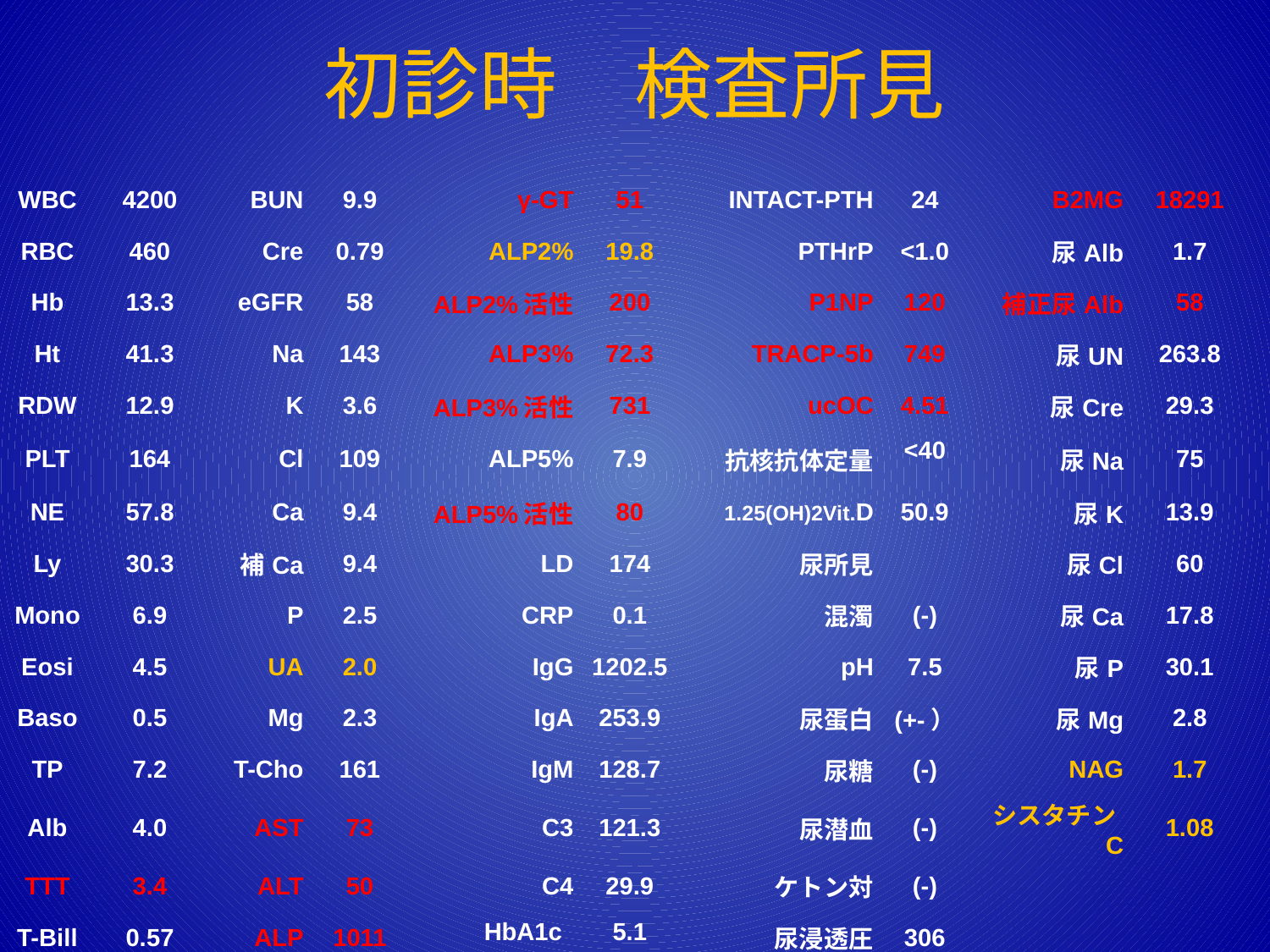

# 初診時　検査所見
|  |  |  |  |  |  |  |  |  |  |
| --- | --- | --- | --- | --- | --- | --- | --- | --- | --- |
| WBC | 4200 | BUN | 9.9 | γ-GT | 51 | INTACT-PTH | 24 | B2MG | 18291 |
| RBC | 460 | Cre | 0.79 | ALP2% | 19.8 | PTHrP | <1.0 | 尿Alb | 1.7 |
| Hb | 13.3 | eGFR | 58 | ALP2%活性 | 200 | P1NP | 120 | 補正尿Alb | 58 |
| Ht | 41.3 | Na | 143 | ALP3% | 72.3 | TRACP-5b | 749 | 尿UN | 263.8 |
| RDW | 12.9 | K | 3.6 | ALP3%活性 | 731 | ucOC | 4.51 | 尿Cre | 29.3 |
| PLT | 164 | Cl | 109 | ALP5% | 7.9 | 抗核抗体定量 | <40 | 尿Na | 75 |
| NE | 57.8 | Ca | 9.4 | ALP5%活性 | 80 | 1.25(OH)2Vit.D | 50.9 | 尿K | 13.9 |
| Ly | 30.3 | 補Ca | 9.4 | LD | 174 | 尿所見 |  | 尿Cl | 60 |
| Mono | 6.9 | P | 2.5 | CRP | 0.1 | 混濁 | (-) | 尿Ca | 17.8 |
| Eosi | 4.5 | UA | 2.0 | IgG | 1202.5 | pH | 7.5 | 尿P | 30.1 |
| Baso | 0.5 | Mg | 2.3 | IgA | 253.9 | 尿蛋白 | (+-） | 尿Mg | 2.8 |
| TP | 7.2 | T-Cho | 161 | IgM | 128.7 | 尿糖 | (-) | NAG | 1.7 |
| Alb | 4.0 | AST | 73 | C3 | 121.3 | 尿潜血 | (-) | シスタチンC | 1.08 |
| TTT | 3.4 | ALT | 50 | C4 | 29.9 | ケトン対 | (-) |  |  |
| T-Bill | 0.57 | ALP | 1011 | HbA1c | 5.1 | 尿浸透圧 | 306 |  |  |